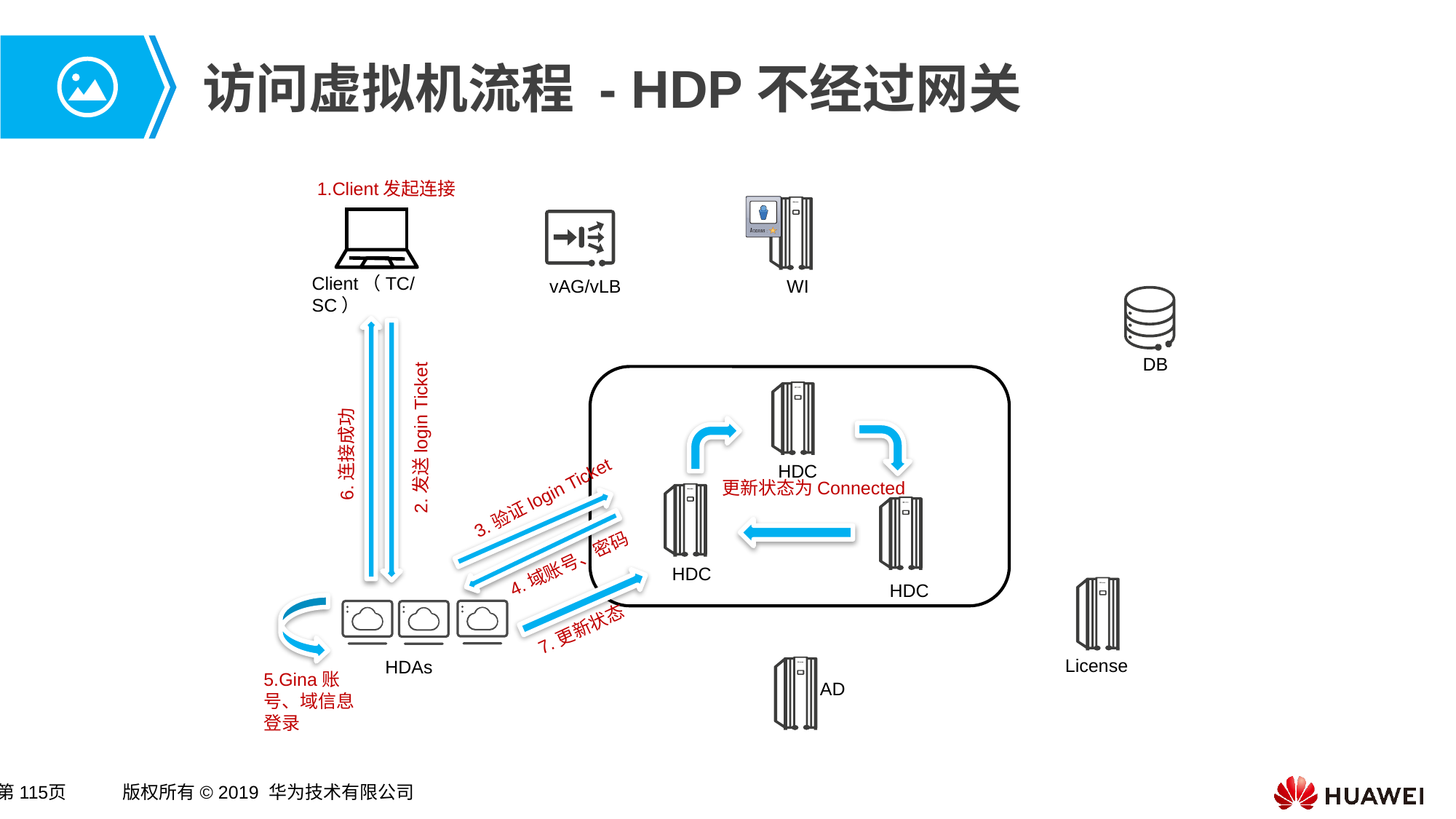

# 访问虚拟机流程 - HDP不经过网关
1.Client发起连接

Client（TC/SC）
vAG/vLB
WI

DB

6.连接成功
2.发送login Ticket

HDC
更新状态为Connected
3.验证login Ticket

4.域账号、密码
HDC
HDC

7.更新状态

License
HDAs

5.Gina账号、域信息登录
AD